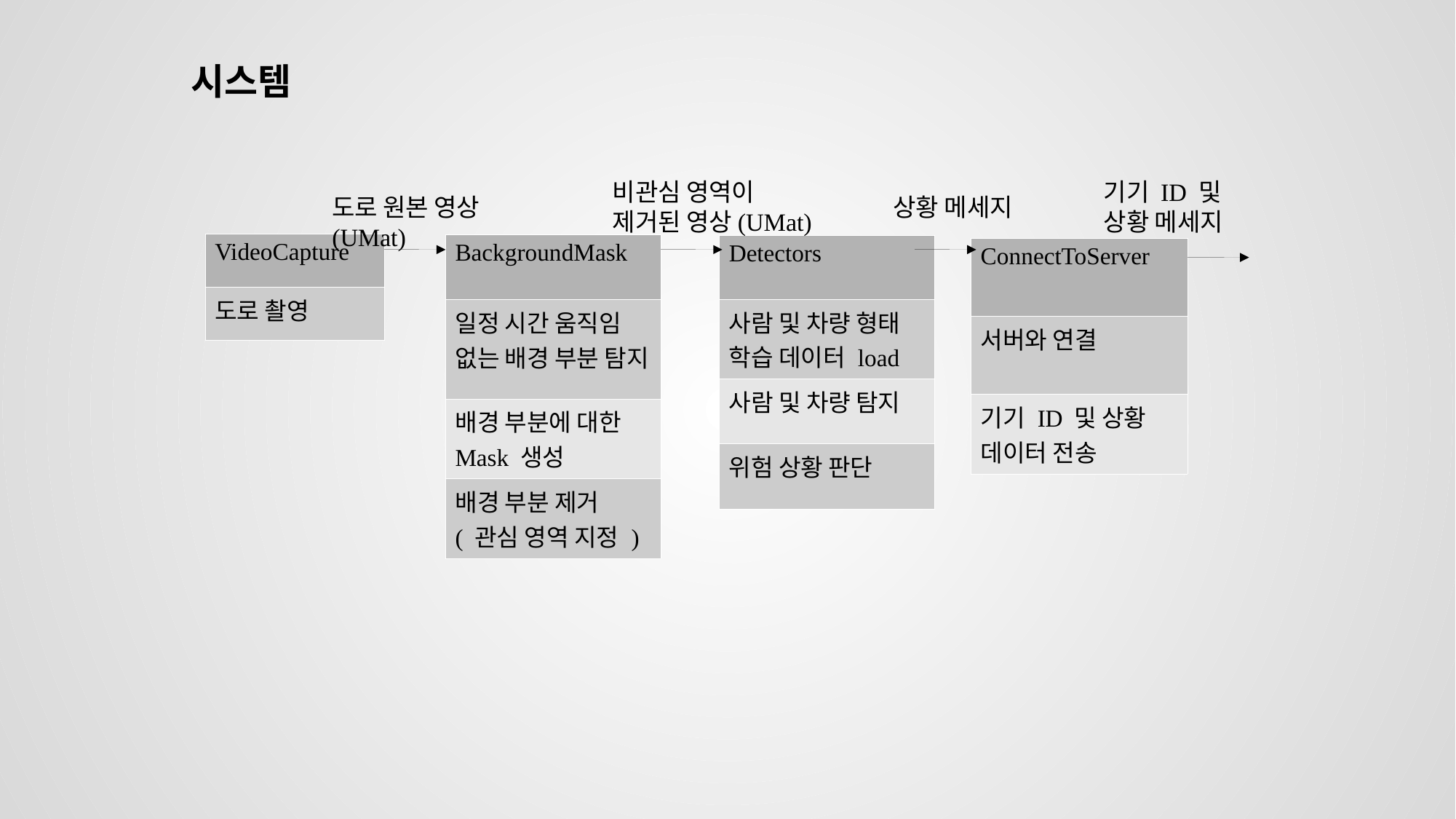

시스템
기기 ID 및
상황 메세지
비관심 영역이
제거된 영상(UMat)
도로 원본 영상(UMat)
상황 메세지
| VideoCapture |
| --- |
| 도로 촬영 |
| BackgroundMask |
| --- |
| 일정 시간 움직임 없는 배경 부분 탐지 |
| 배경 부분에 대한 Mask 생성 |
| 배경 부분 제거 ( 관심 영역 지정 ) |
| Detectors |
| --- |
| 사람 및 차량 형태 학습 데이터 load |
| 사람 및 차량 탐지 |
| 위험 상황 판단 |
| ConnectToServer |
| --- |
| 서버와 연결 |
| 기기 ID 및 상황 데이터 전송 |